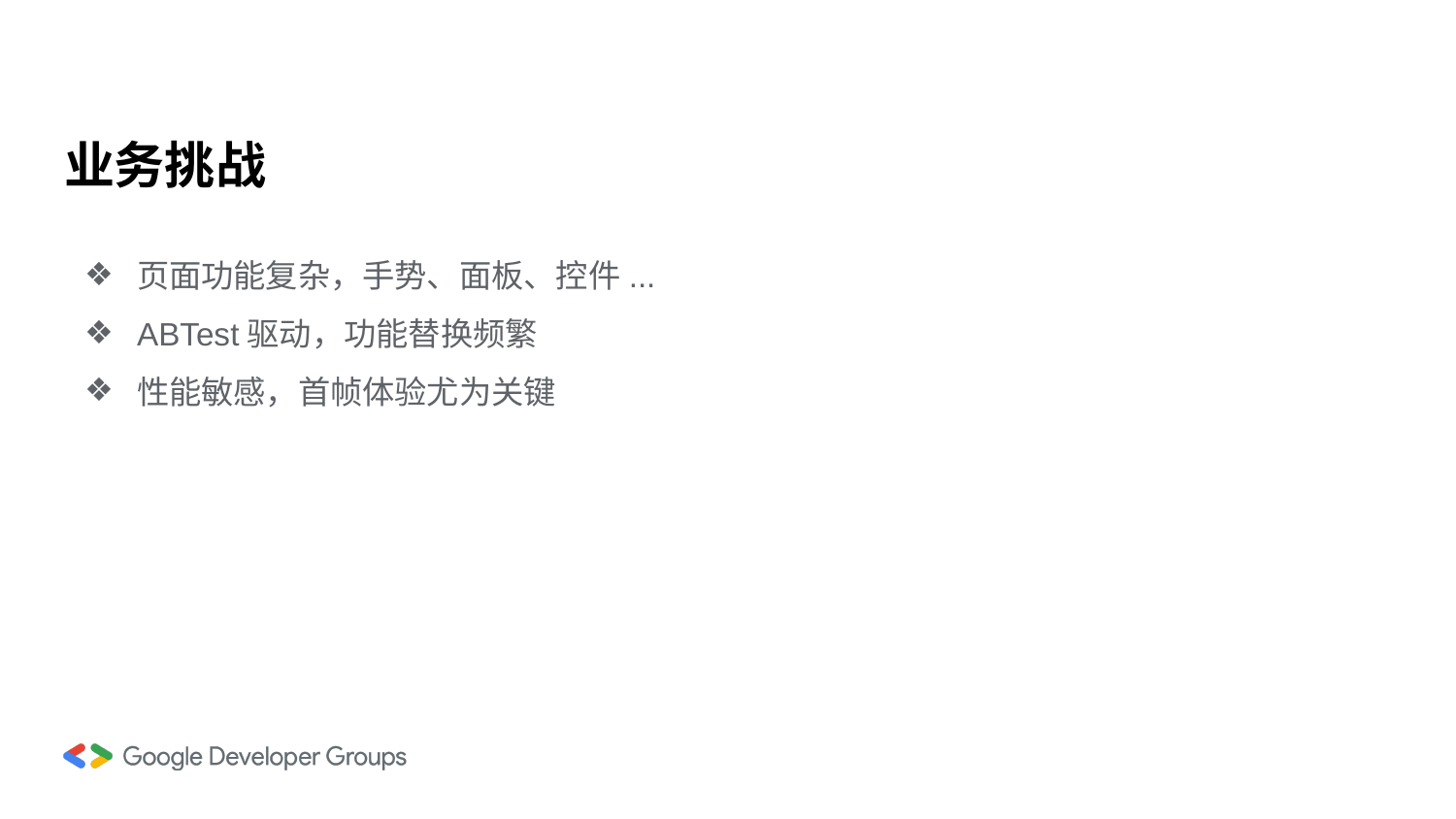

# 业务挑战
页面功能复杂，手势、面板、控件...
ABTest驱动，功能替换频繁
性能敏感，首帧体验尤为关键